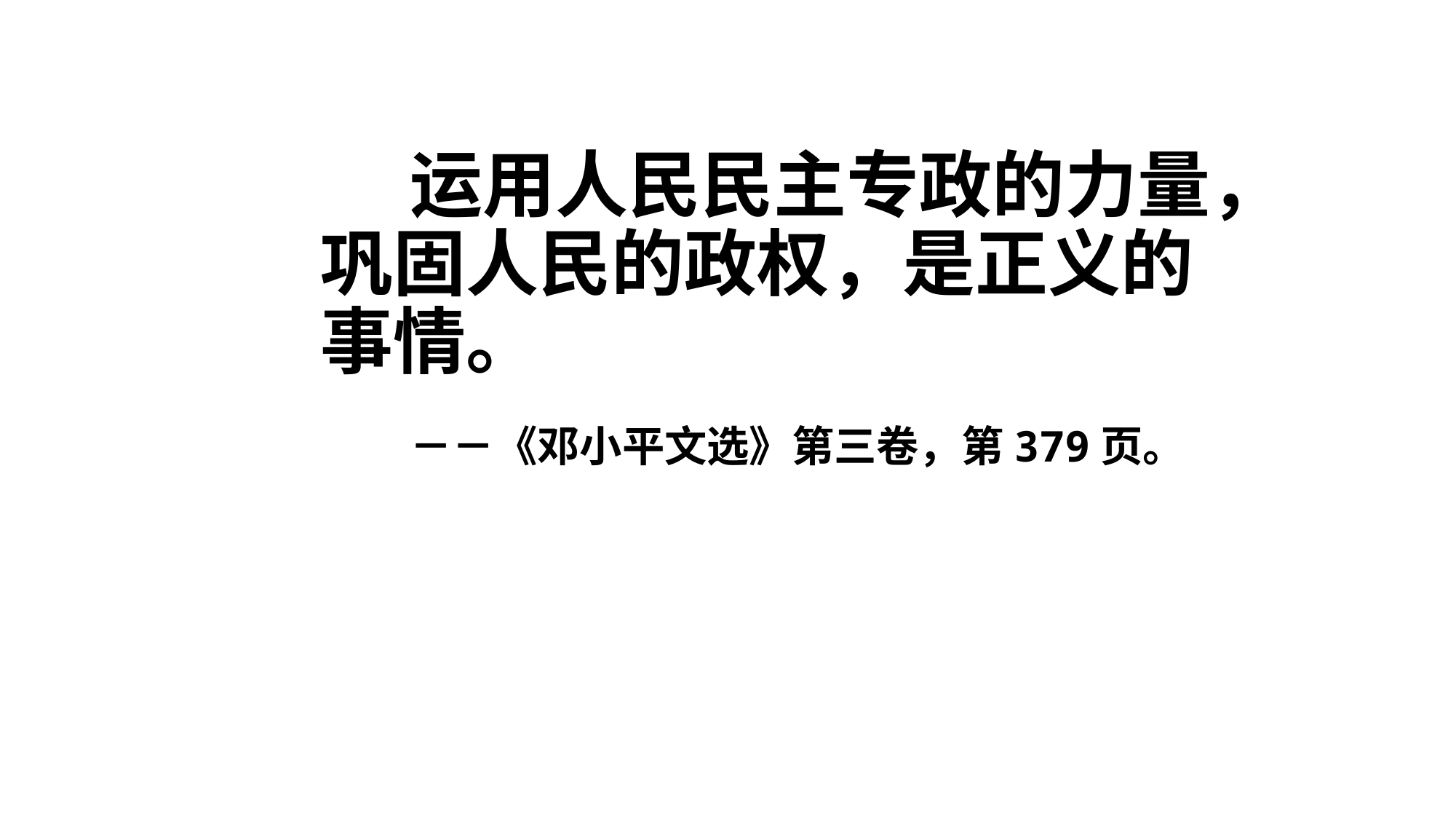

运用人民民主专政的力量，巩固人民的政权，是正义的事情。
      －－《邓小平文选》第三卷，第379页。